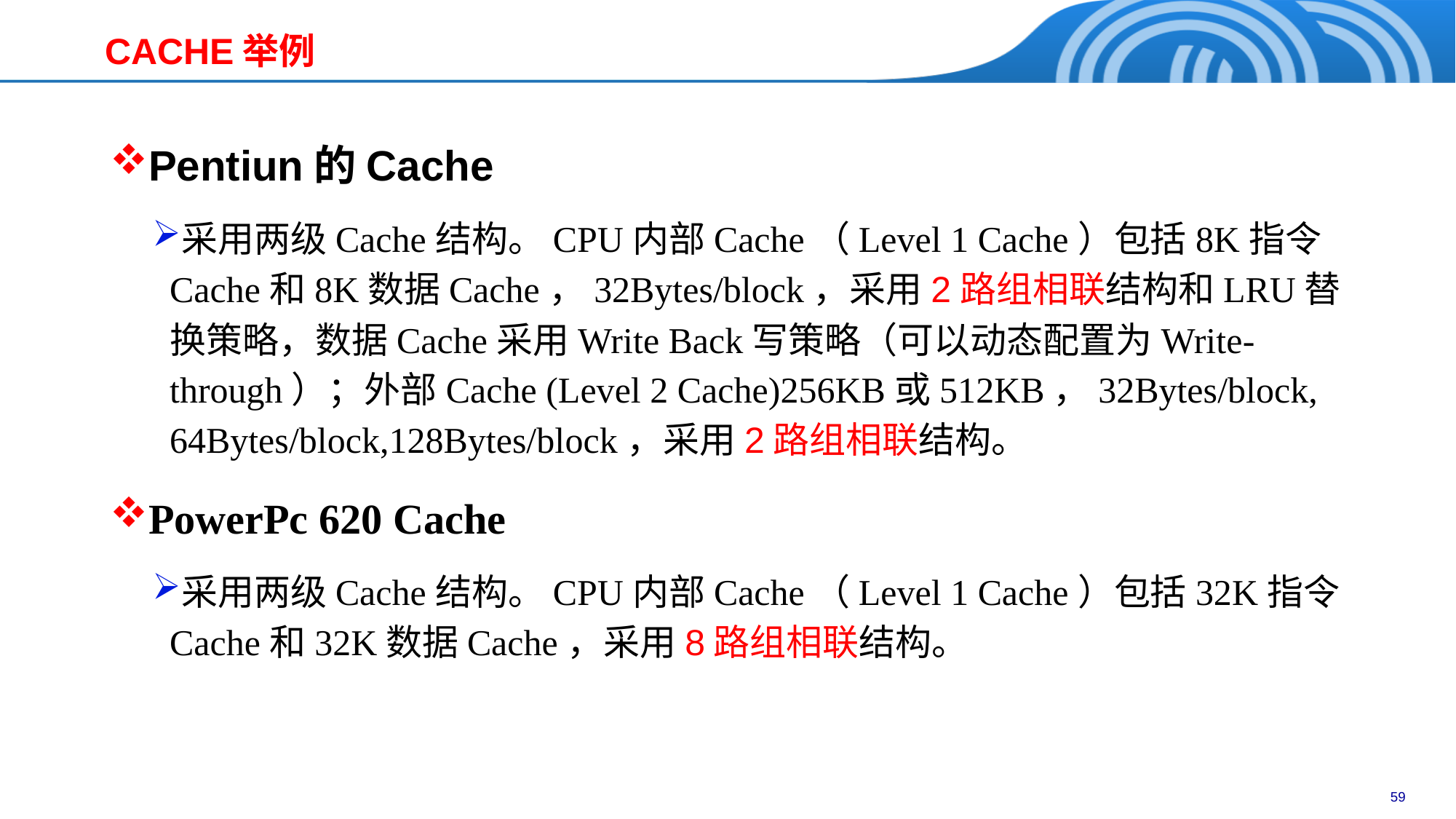

# CACHE举例
Pentiun的Cache
采用两级Cache结构。CPU内部Cache（Level 1 Cache）包括8K指令Cache和8K数据Cache，32Bytes/block，采用2路组相联结构和LRU替换策略，数据Cache采用Write Back写策略（可以动态配置为Write-through）；外部Cache (Level 2 Cache)256KB或512KB，32Bytes/block, 64Bytes/block,128Bytes/block，采用2路组相联结构。
PowerPc 620 Cache
采用两级Cache结构。CPU内部Cache（Level 1 Cache）包括32K指令Cache和32K数据Cache，采用8路组相联结构。